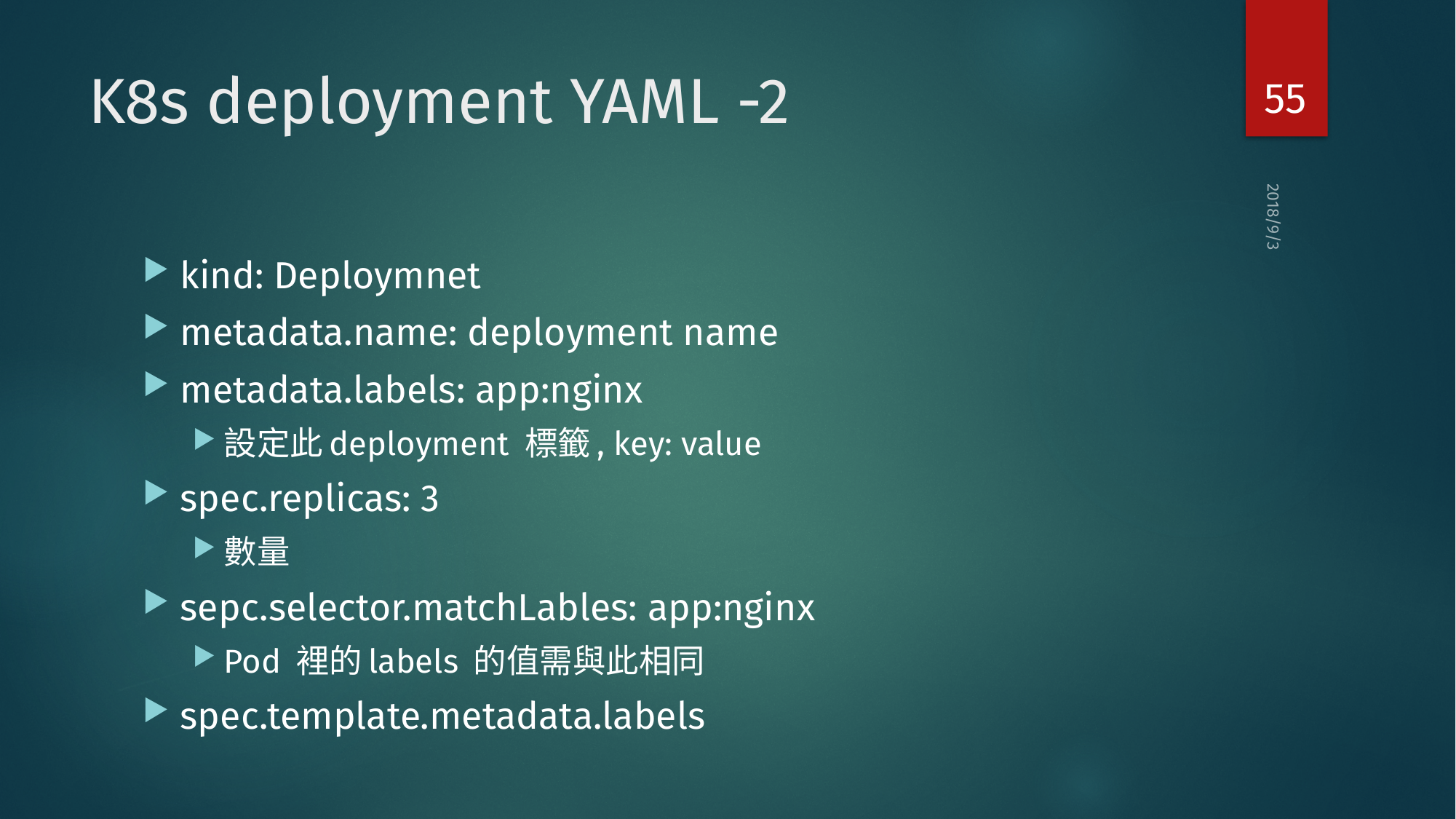

55
# K8s deployment YAML -2
2018/9/3
kind: Deploymnet
metadata.name: deployment name
metadata.labels: app:nginx
設定此deployment 標籤, key: value
spec.replicas: 3
數量
sepc.selector.matchLables: app:nginx
Pod 裡的labels 的值需與此相同
spec.template.metadata.labels